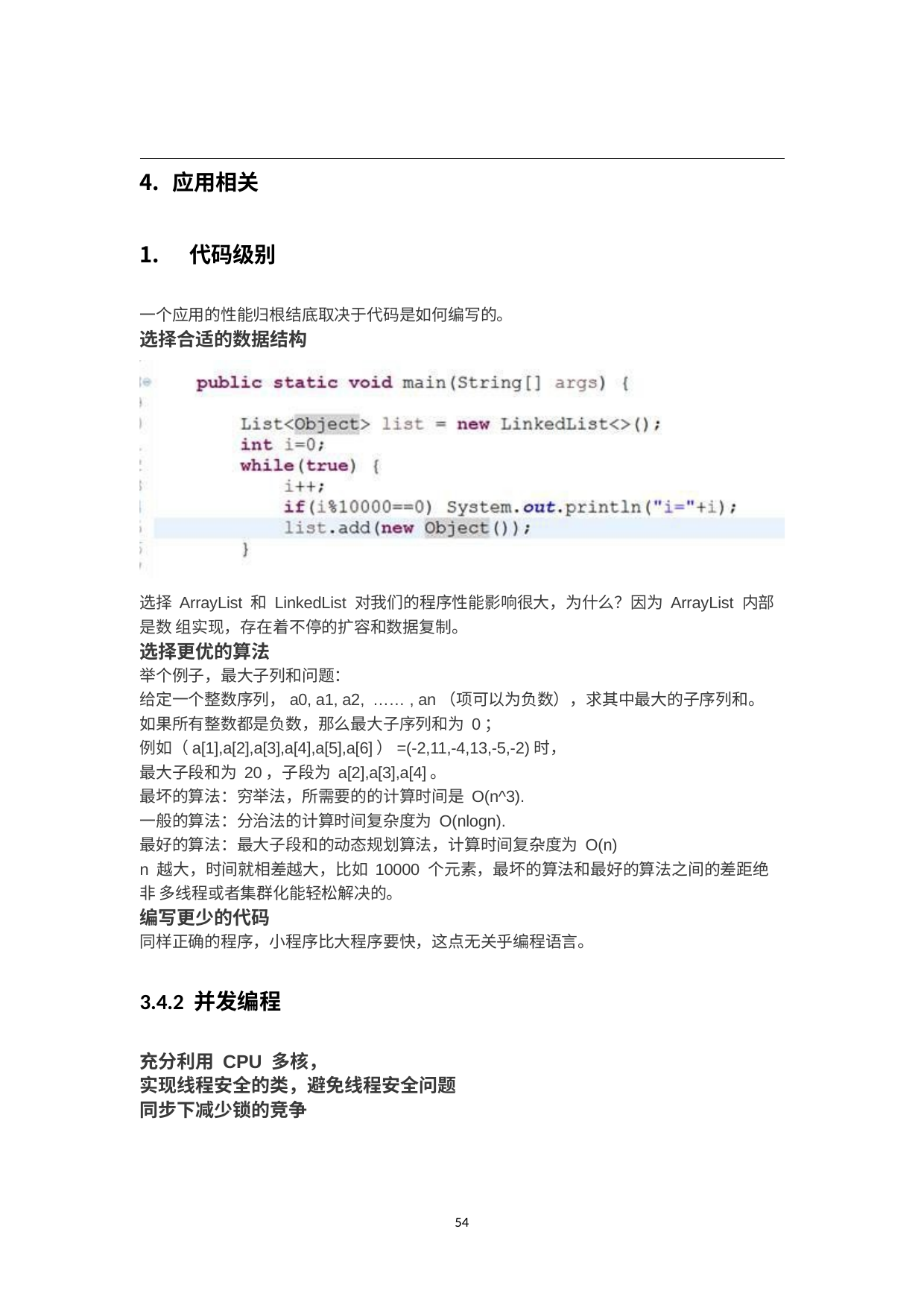

应用相关

代码级别

一个应用的性能归根结底取决于代码是如何编写的。
选择合适的数据结构

选择 ArrayList 和 LinkedList 对我们的程序性能影响很大，为什么？因为 ArrayList 内部是数 组实现，存在着不停的扩容和数据复制。
选择更优的算法
举个例子，最大子列和问题：
给定一个整数序列，a0, a1, a2, …… , an（项可以为负数），求其中最大的子序列和。 如果所有整数都是负数，那么最大子序列和为 0；
例如（a[1],a[2],a[3],a[4],a[5],a[6]）=(-2,11,-4,13,-5,-2)时，
最大子段和为 20，子段为 a[2],a[3],a[4]。
最坏的算法：穷举法，所需要的的计算时间是 O(n^3).
一般的算法：分治法的计算时间复杂度为 O(nlogn).
最好的算法：最大子段和的动态规划算法，计算时间复杂度为 O(n)
n 越大，时间就相差越大，比如 10000 个元素，最坏的算法和最好的算法之间的差距绝非 多线程或者集群化能轻松解决的。
编写更少的代码
同样正确的程序，小程序比大程序要快，这点无关乎编程语言。

3.4.2 并发编程

充分利用 CPU 多核，
实现线程安全的类，避免线程安全问题 同步下减少锁的竞争
54